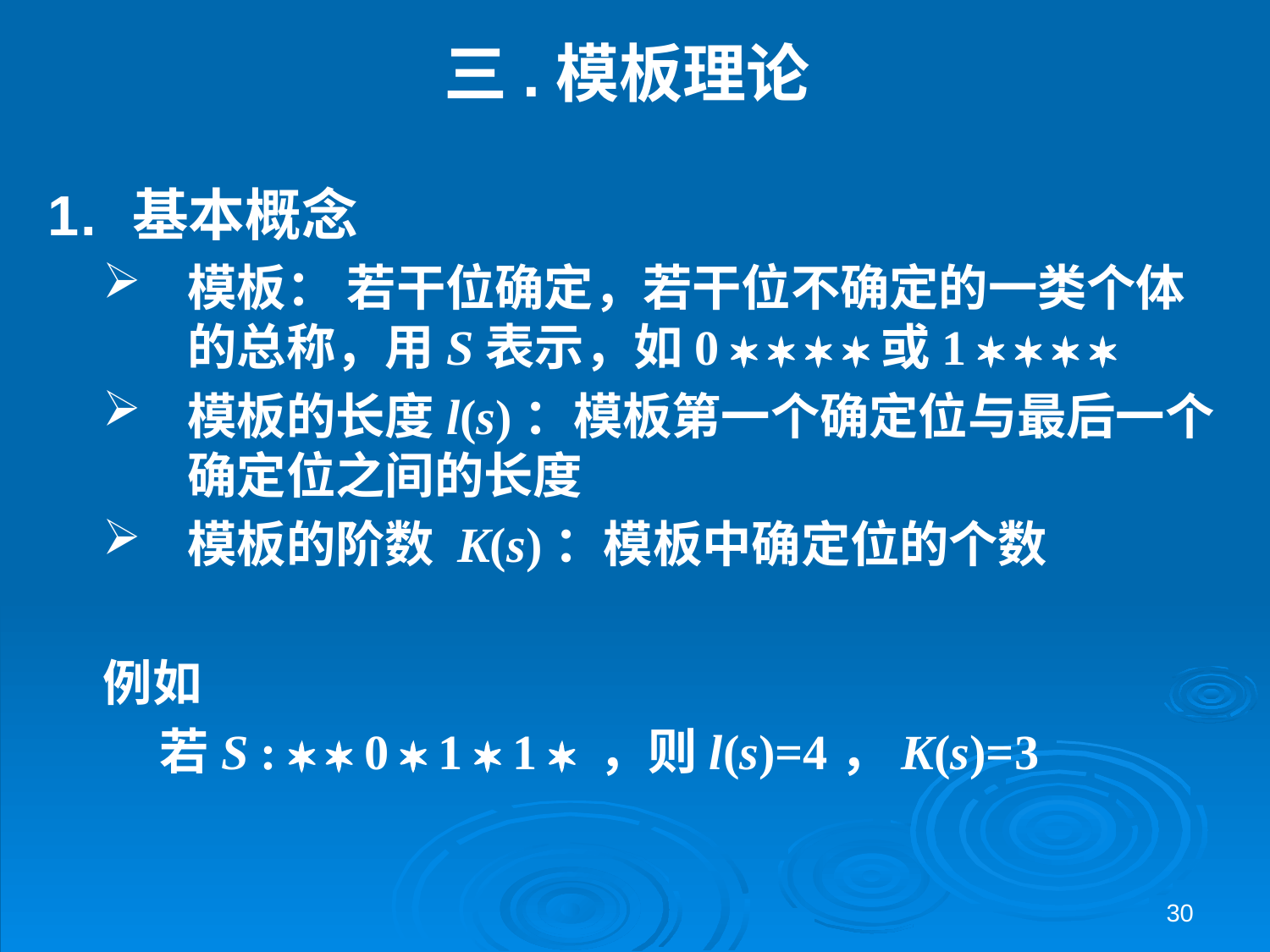

# 三.模板理论
基本概念
模板： 若干位确定，若干位不确定的一类个体的总称，用S表示，如0 ∗ ∗ ∗ ∗或1 ∗ ∗ ∗ ∗
模板的长度l(s)：模板第一个确定位与最后一个确定位之间的长度
模板的阶数 K(s)：模板中确定位的个数

例如
    若S : ∗ ∗ 0 ∗ 1 ∗ 1 ∗ ，则l(s)=4，K(s)=3
30